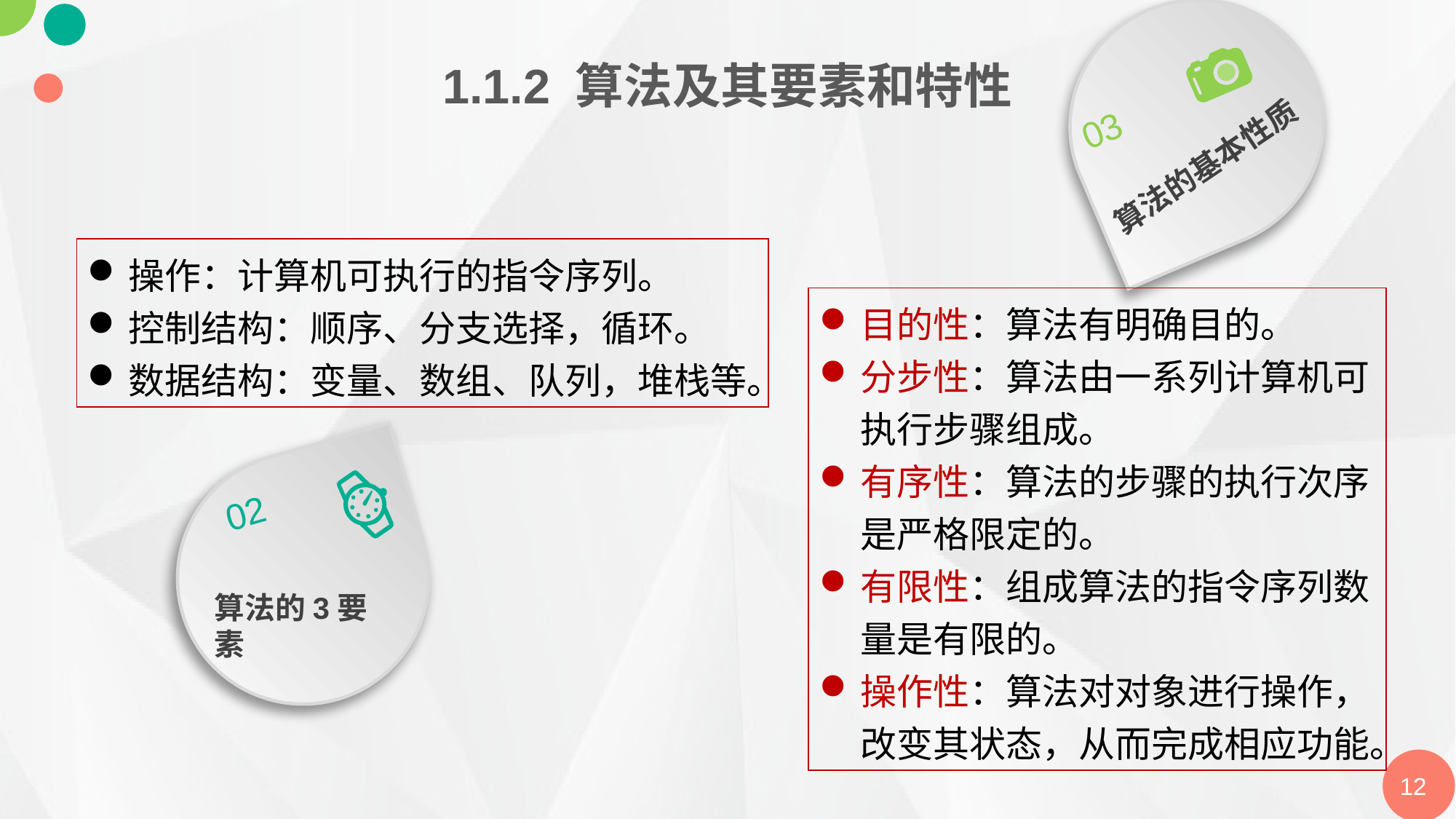

03

算法的基本性质
1.1.2 算法及其要素和特性
操作：计算机可执行的指令序列。
控制结构：顺序、分支选择，循环。
数据结构：变量、数组、队列，堆栈等。
目的性：算法有明确目的。
分步性：算法由一系列计算机可执行步骤组成。
有序性：算法的步骤的执行次序是严格限定的。
有限性：组成算法的指令序列数量是有限的。
操作性：算法对对象进行操作，改变其状态，从而完成相应功能。

02

算法的3要素